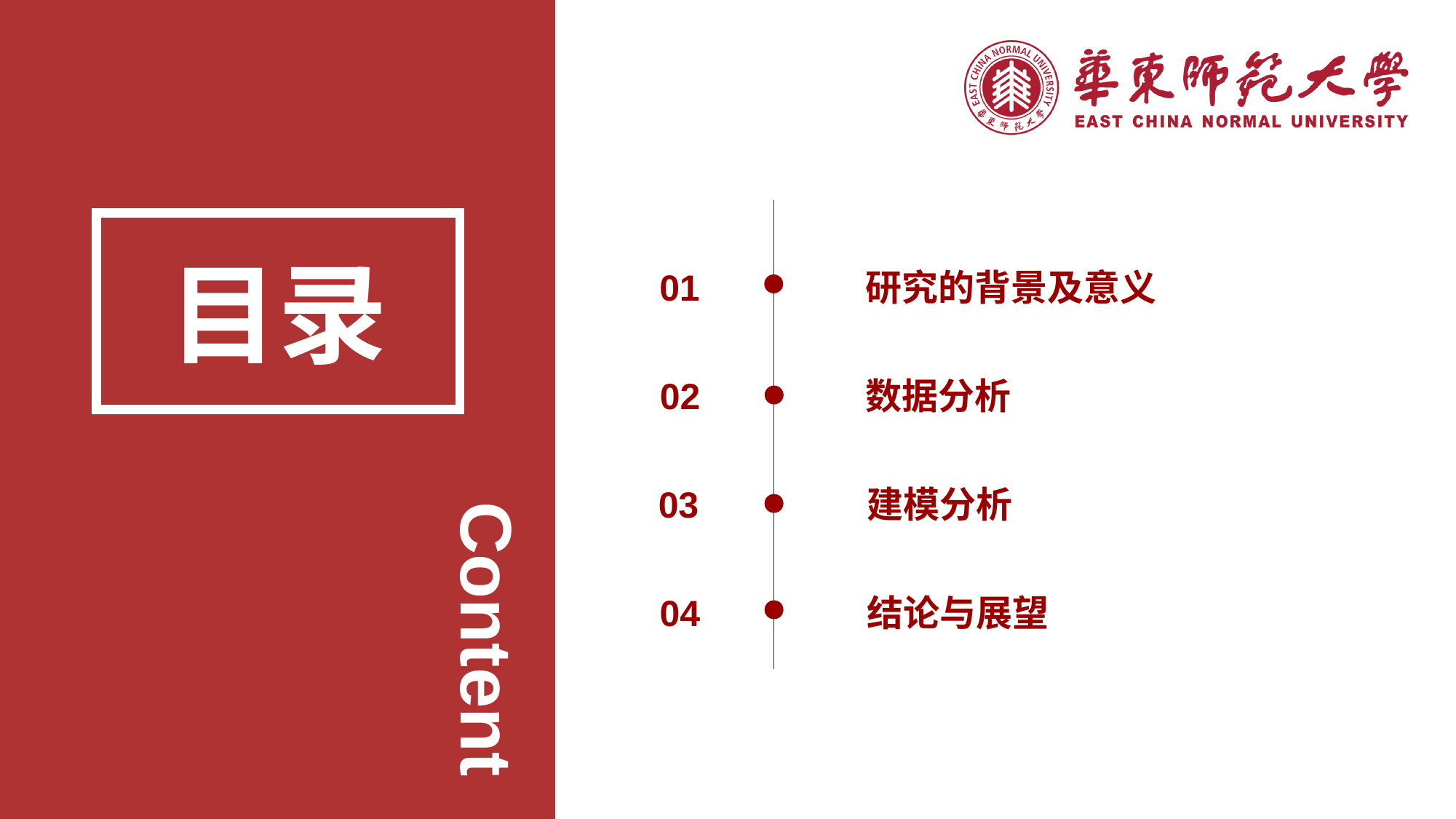

Content
目录
01
研究的背景及意义

数据分析
02

03
建模分析

04
结论与展望

2